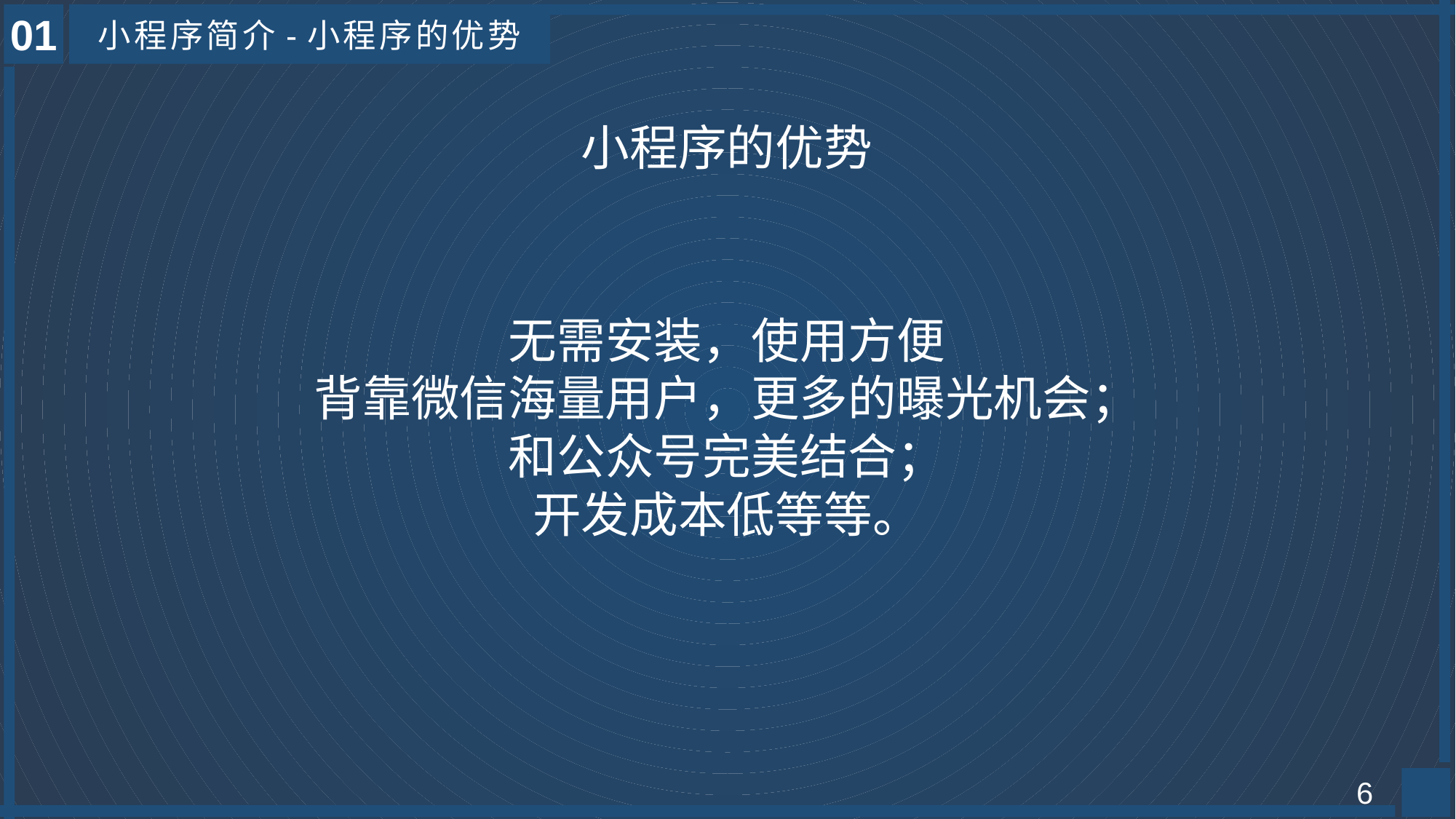

01
小程序简介-小程序的优势

小程序的优势
无需安装，使用方便
背靠微信海量用户，更多的曝光机会；
和公众号完美结合；
开发成本低等等。

6